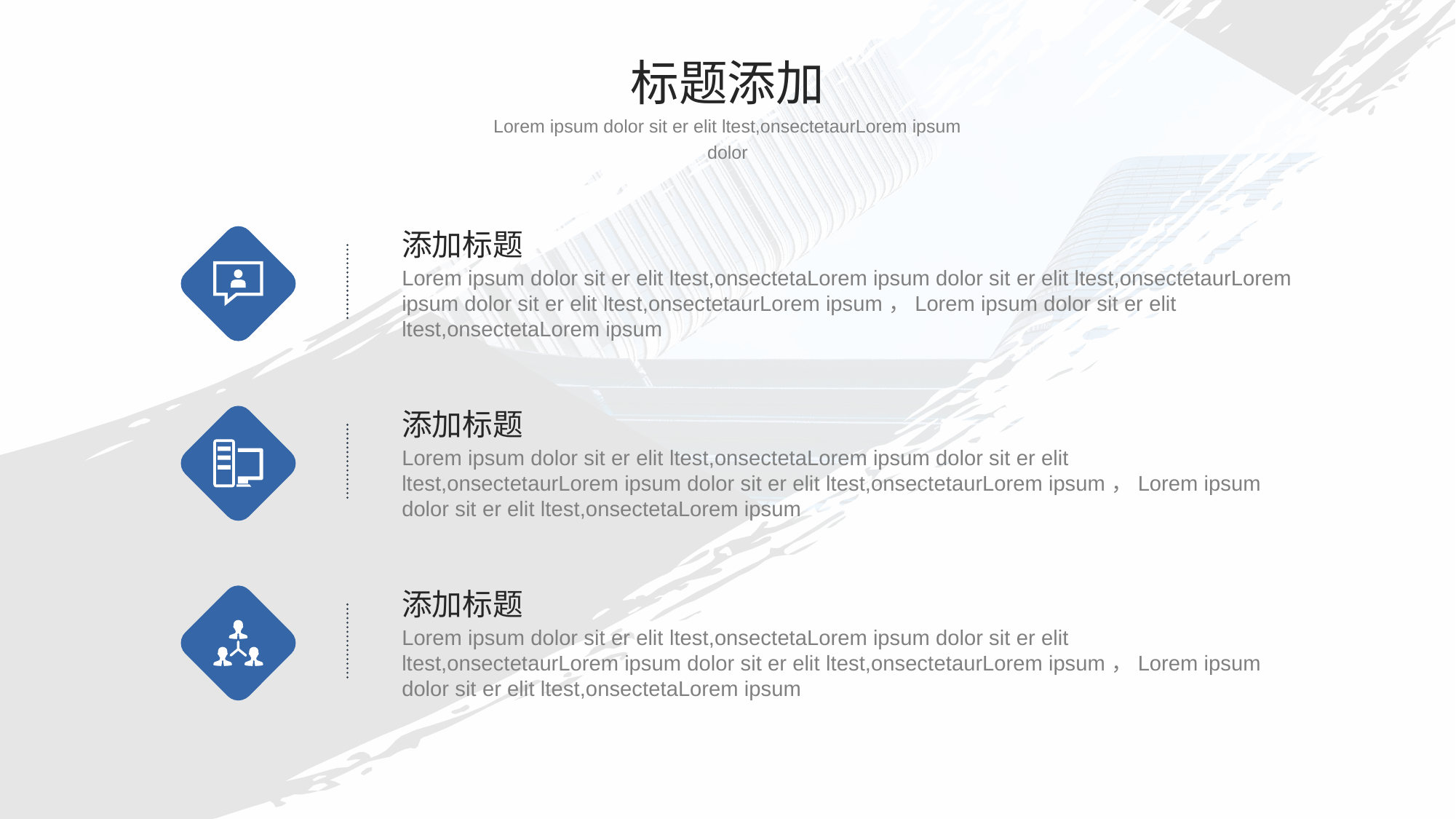

标题添加
Lorem ipsum dolor sit er elit ltest,onsectetaurLorem ipsum dolor
添加标题
Lorem ipsum dolor sit er elit ltest,onsectetaLorem ipsum dolor sit er elit ltest,onsectetaurLorem ipsum dolor sit er elit ltest,onsectetaurLorem ipsum，Lorem ipsum dolor sit er elit ltest,onsectetaLorem ipsum

添加标题
Lorem ipsum dolor sit er elit ltest,onsectetaLorem ipsum dolor sit er elit ltest,onsectetaurLorem ipsum dolor sit er elit ltest,onsectetaurLorem ipsum，Lorem ipsum dolor sit er elit ltest,onsectetaLorem ipsum

添加标题
Lorem ipsum dolor sit er elit ltest,onsectetaLorem ipsum dolor sit er elit ltest,onsectetaurLorem ipsum dolor sit er elit ltest,onsectetaurLorem ipsum，Lorem ipsum dolor sit er elit ltest,onsectetaLorem ipsum